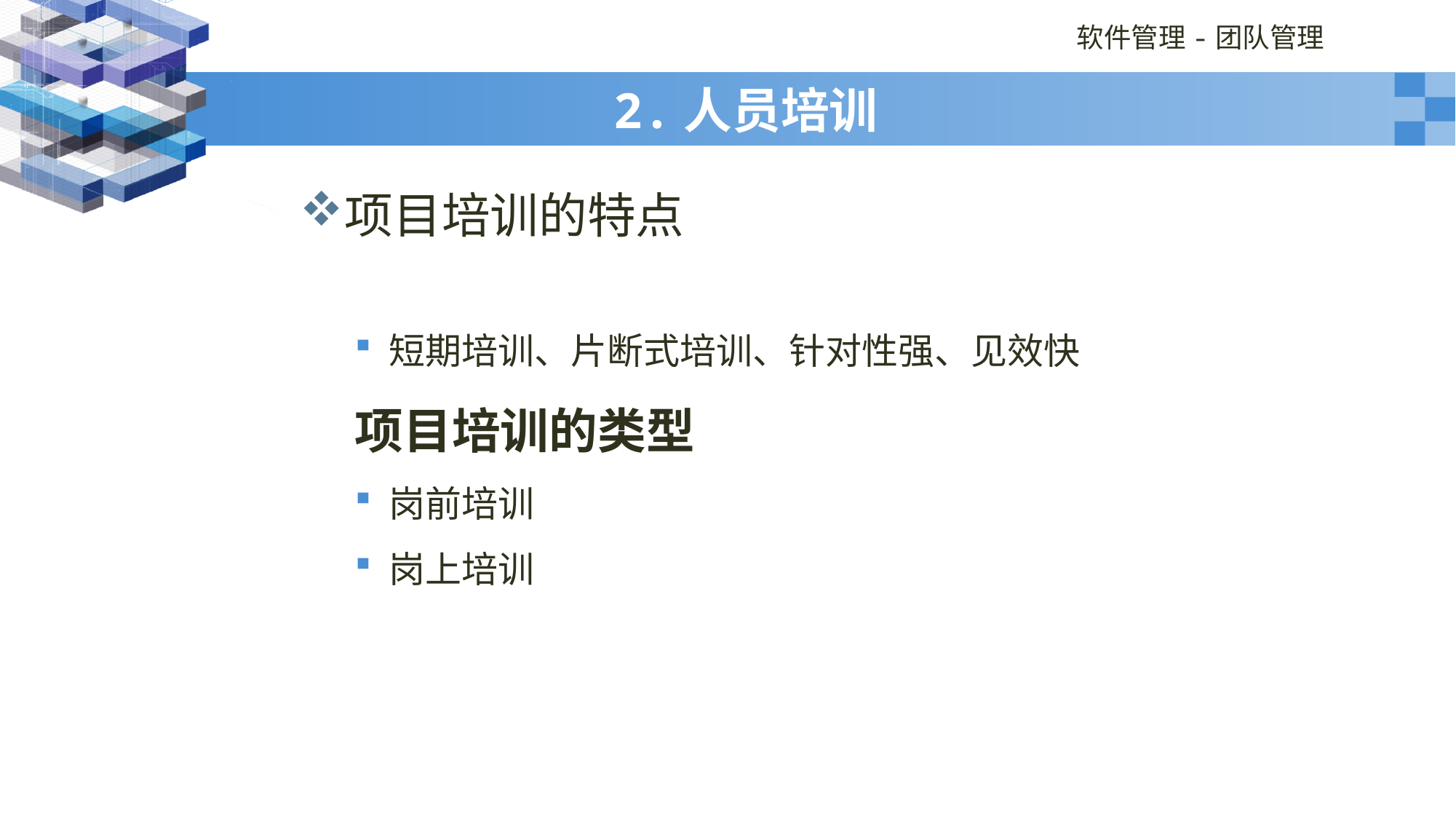

# 2.人员培训
项目培训的特点

短期培训、片断式培训、针对性强、见效快
项目培训的类型
岗前培训
岗上培训